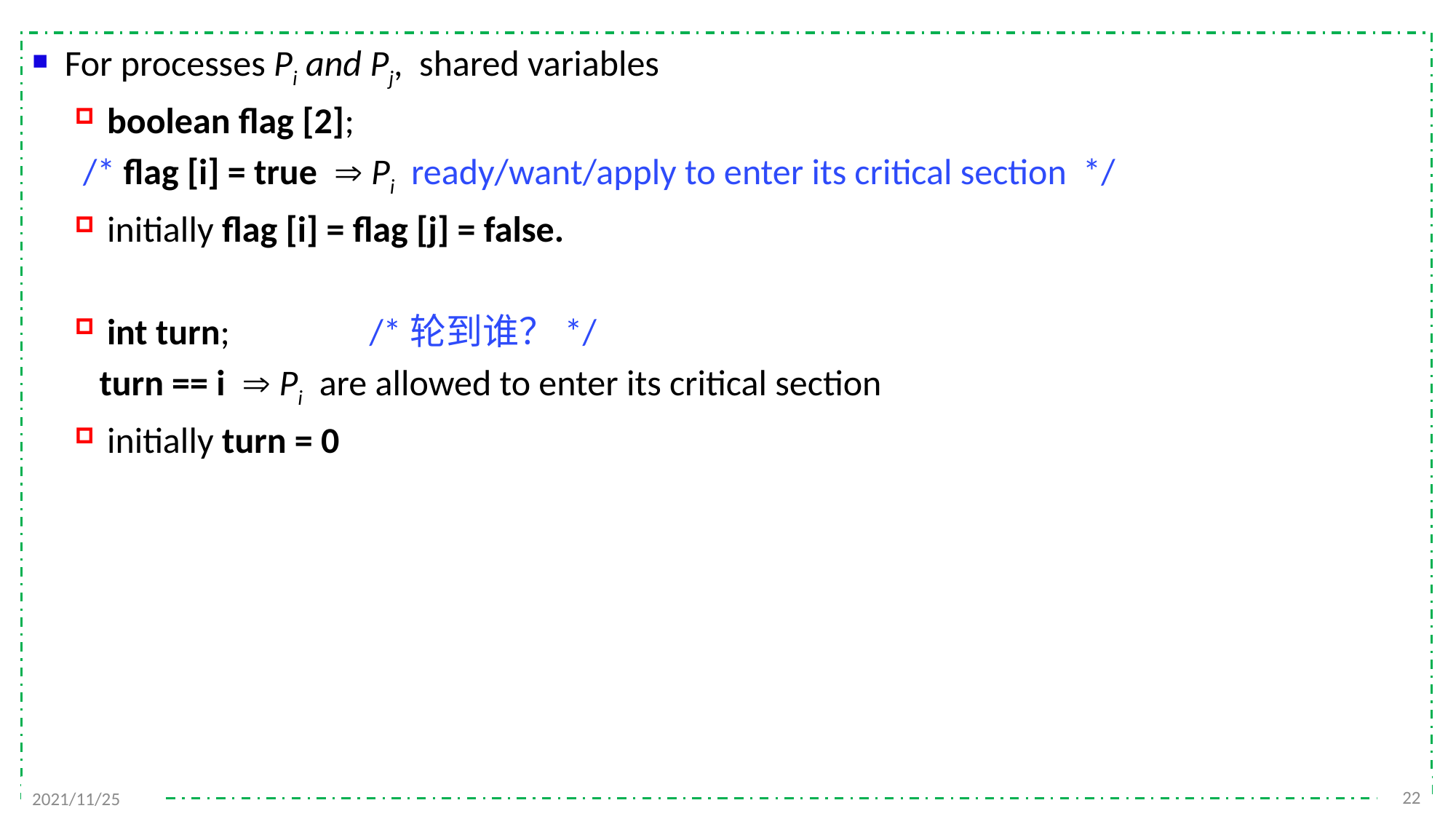

For processes Pi and Pj,  shared variables
boolean flag [2];
 /* flag [i] = true  ⇒ Pi  ready/want/apply to enter its critical section  */
initially flag [i] = flag [j] = false.

int turn;                 /*轮到谁？*/
   turn == i  ⇒ Pi  are allowed to enter its critical section
initially turn = 0

22
2021/11/25